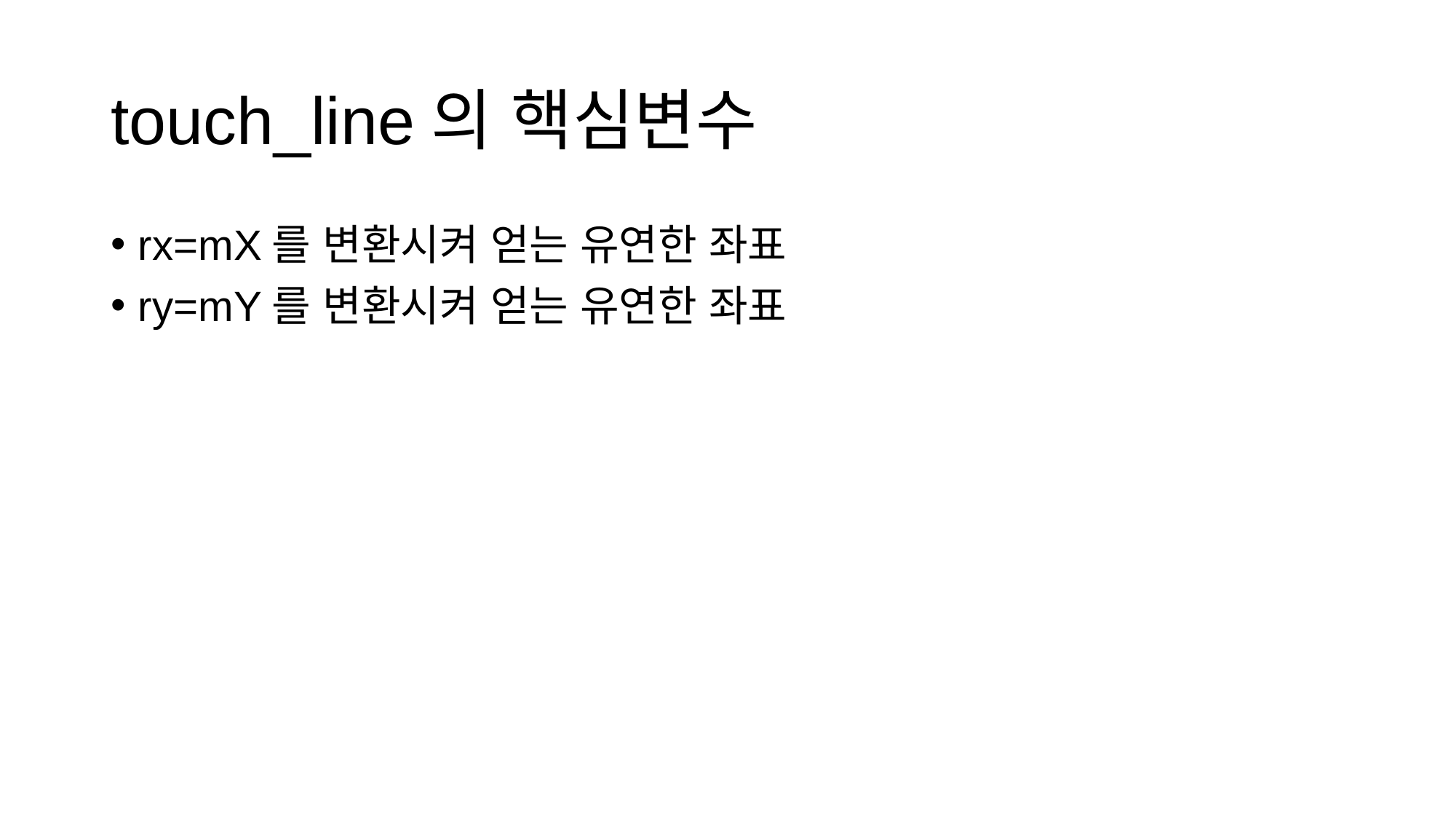

# touch_line의 핵심변수
rx=mX를 변환시켜 얻는 유연한 좌표
ry=mY를 변환시켜 얻는 유연한 좌표